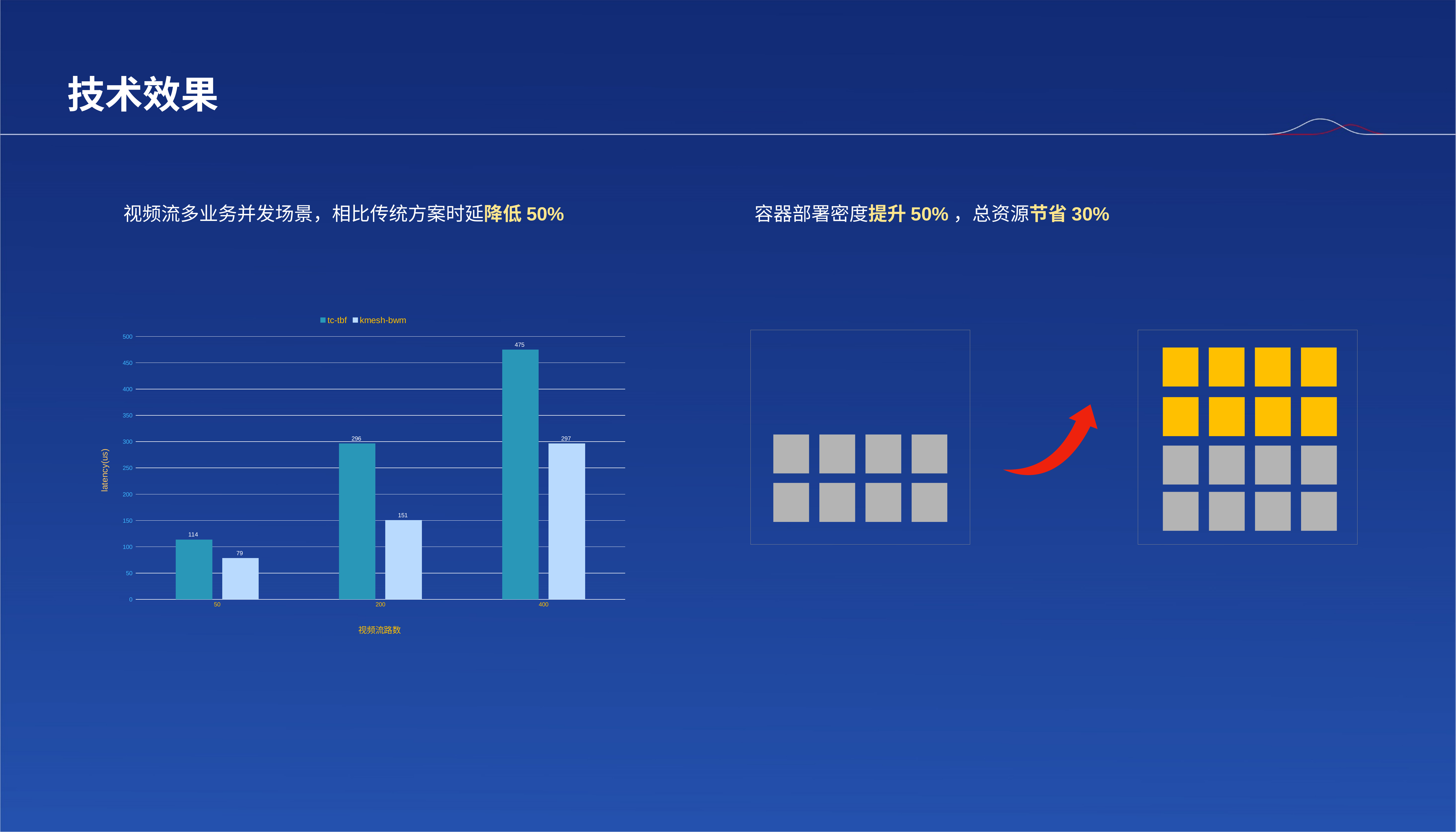

技术效果
容器部署密度提升50%，总资源节省30%
视频流多业务并发场景，相比传统方案时延降低50%

### Chart

| Category | tc-tbf | kmesh-bwm |
|---|---|---|
| 50 | 113.864 | 78.661 |
| 200 | 296.314 | 150.699 |
| 400 | 474.784 | 296.594 |